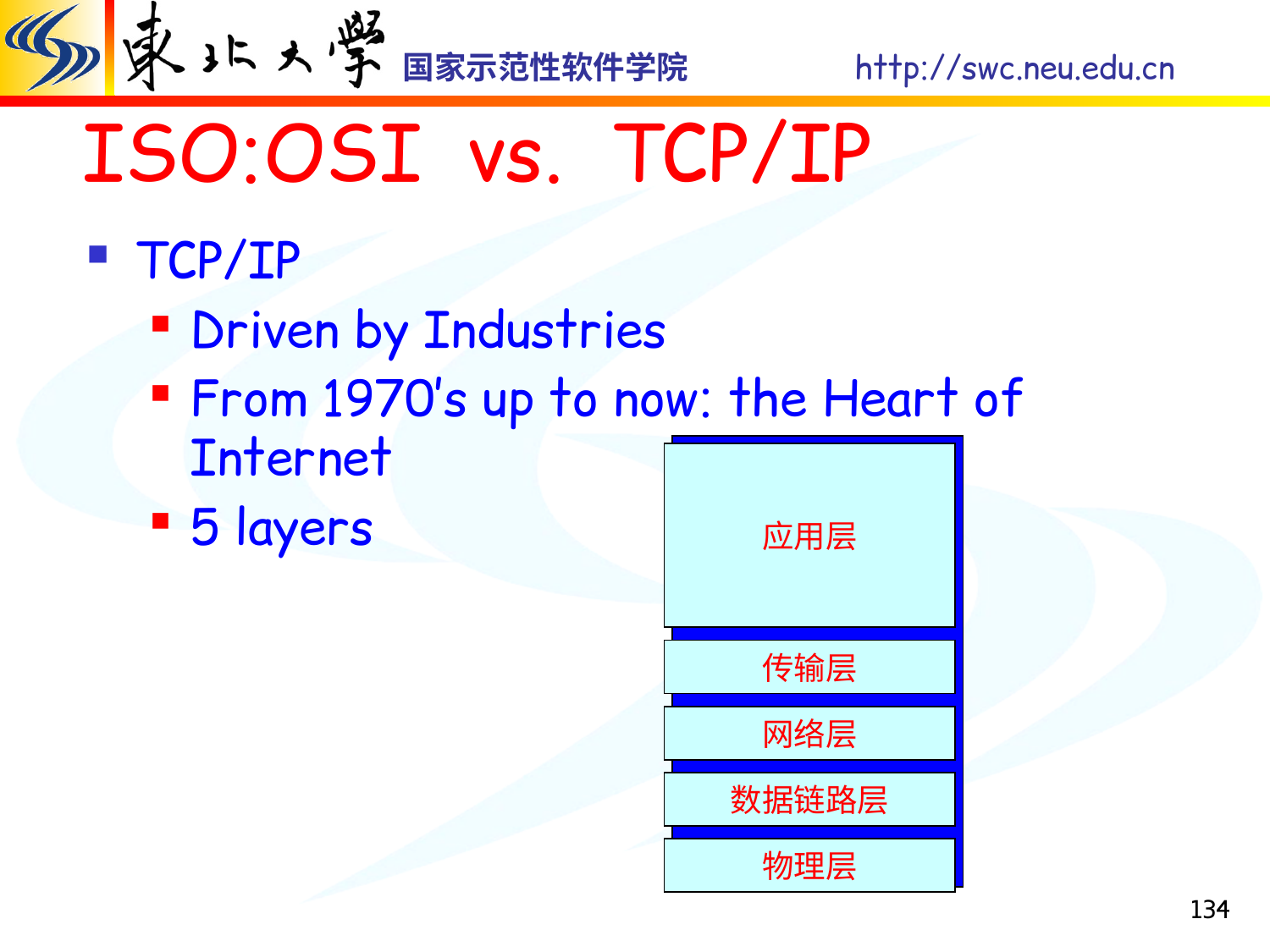

# ISO:OSI  vs.  TCP/IP
TCP/IP
Driven by Industries
From 1970’s up to now: the Heart of Internet
5 layers

应用层
传输层
网络层
数据链路层
物理层
134